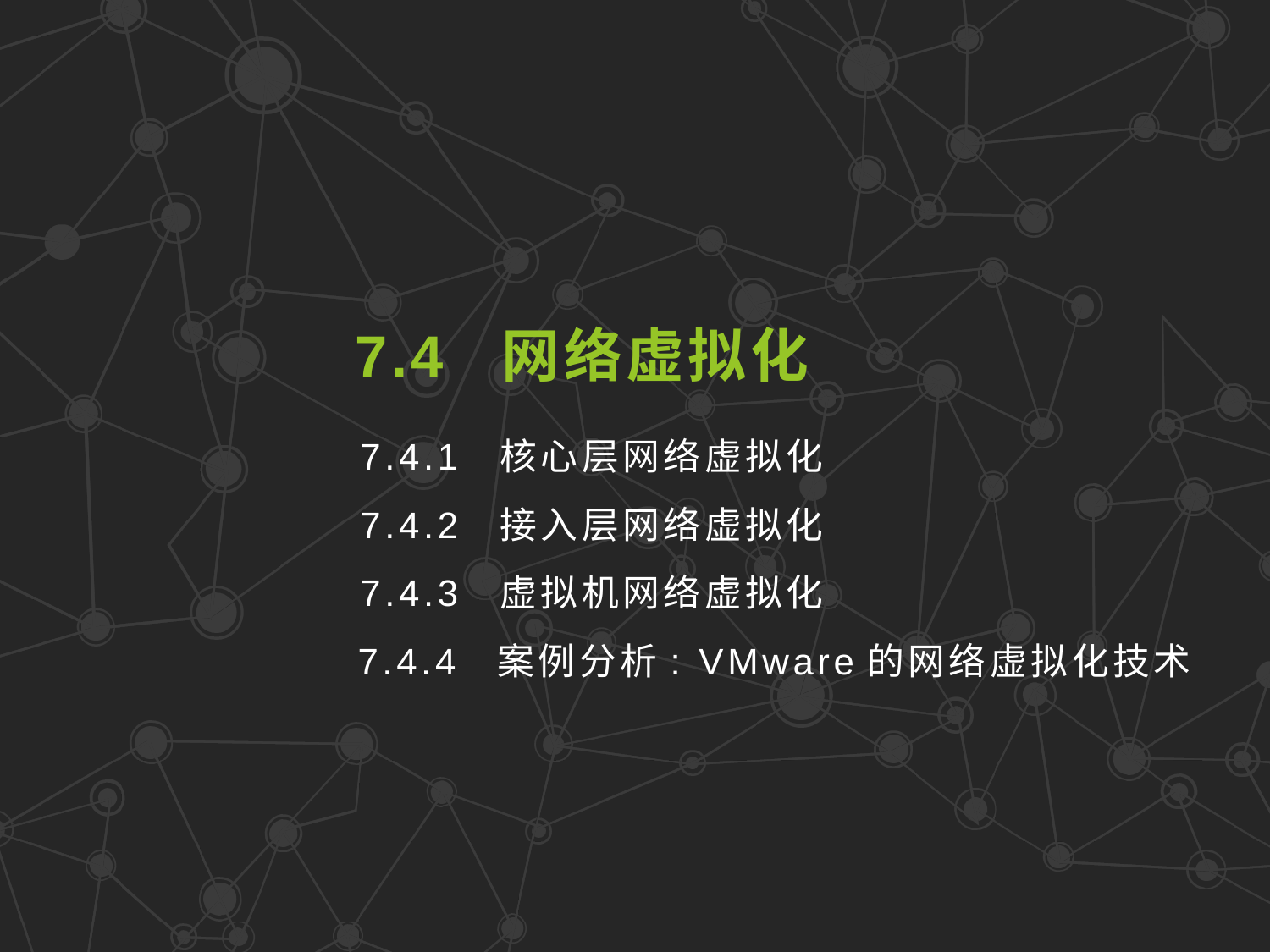

7.4  网络虚拟化
7.4.1  核心层网络虚拟化
7.4.2  接入层网络虚拟化
7.4.3  虚拟机网络虚拟化
7.4.4  案例分析: VMware的网络虚拟化技术